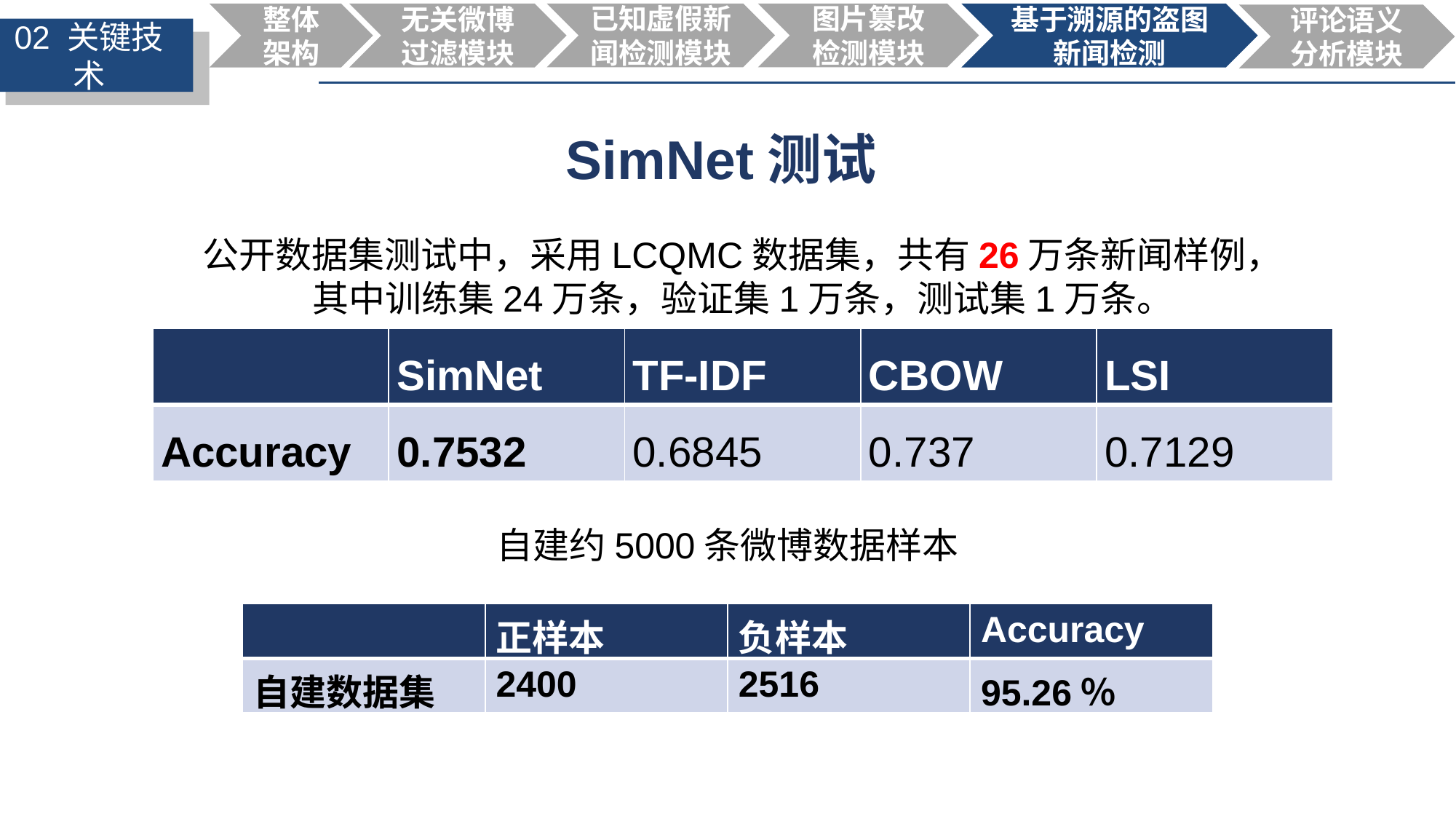

已知虚假新闻检测模块
图片篡改检测模块
整体架构
无关微博过滤模块
基于溯源的盗图新闻检测
评论语义分析模块
02 关键技术

03
03
SimNet测试
公开数据集测试中，采用LCQMC数据集，共有26万条新闻样例，
其中训练集24万条，验证集1万条，测试集1万条。
|  | SimNet | TF-IDF | CBOW | LSI |
| --- | --- | --- | --- | --- |
| Accuracy | 0.7532 | 0.6845 | 0.737 | 0.7129 |
自建约5000条微博数据样本
|  | 正样本 | 负样本 | Accuracy |
| --- | --- | --- | --- |
| 自建数据集 | 2400 | 2516 | 95.26％ |